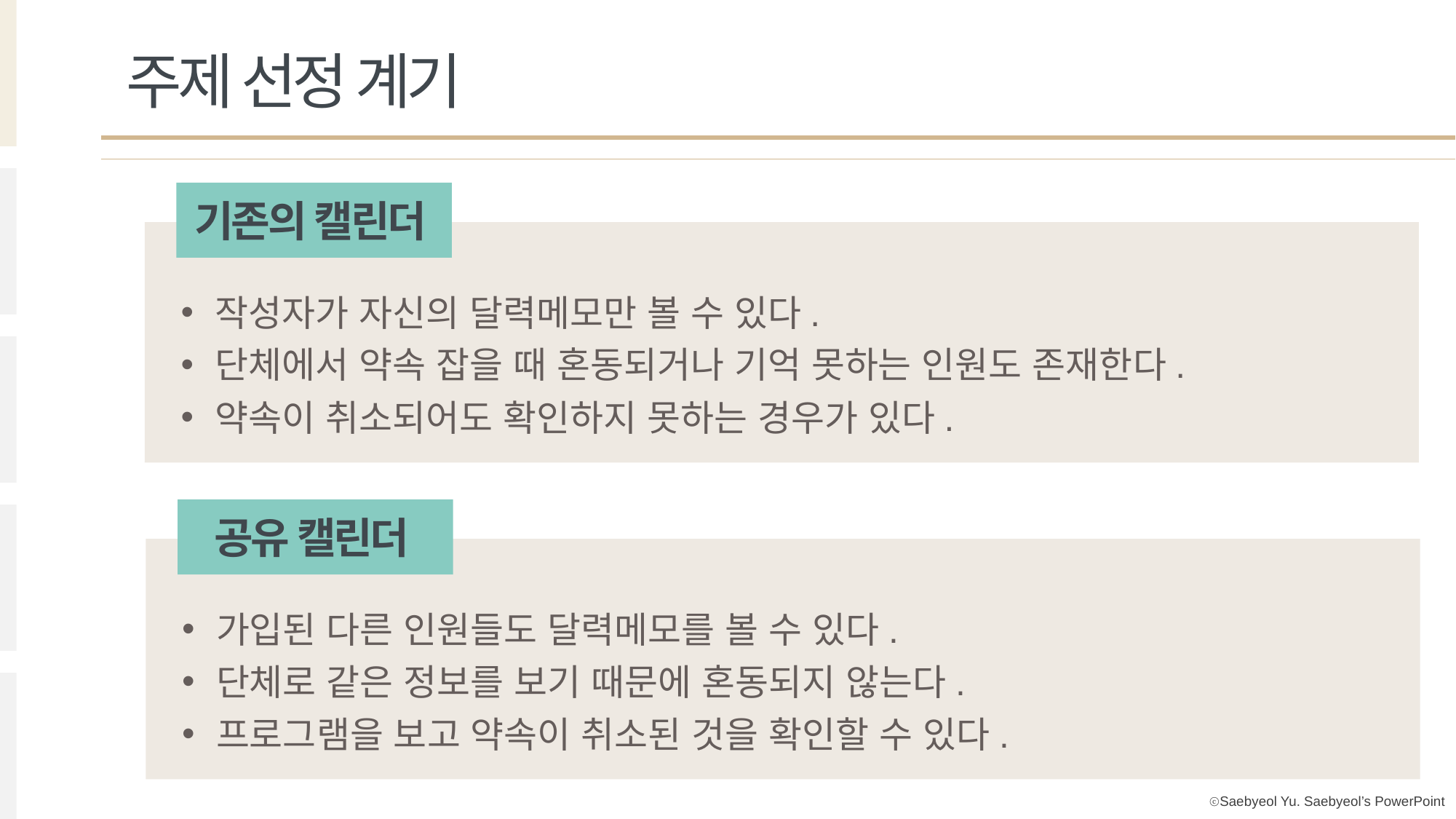

주제 선정 계기

기존의 캘린더

작성자가 자신의 달력메모만 볼 수 있다.
단체에서 약속 잡을 때 혼동되거나 기억 못하는 인원도 존재한다.
약속이 취소되어도 확인하지 못하는 경우가 있다.

공유 캘린더

가입된 다른 인원들도 달력메모를 볼 수 있다.
단체로 같은 정보를 보기 때문에 혼동되지 않는다.
프로그램을 보고 약속이 취소된 것을 확인할 수 있다.